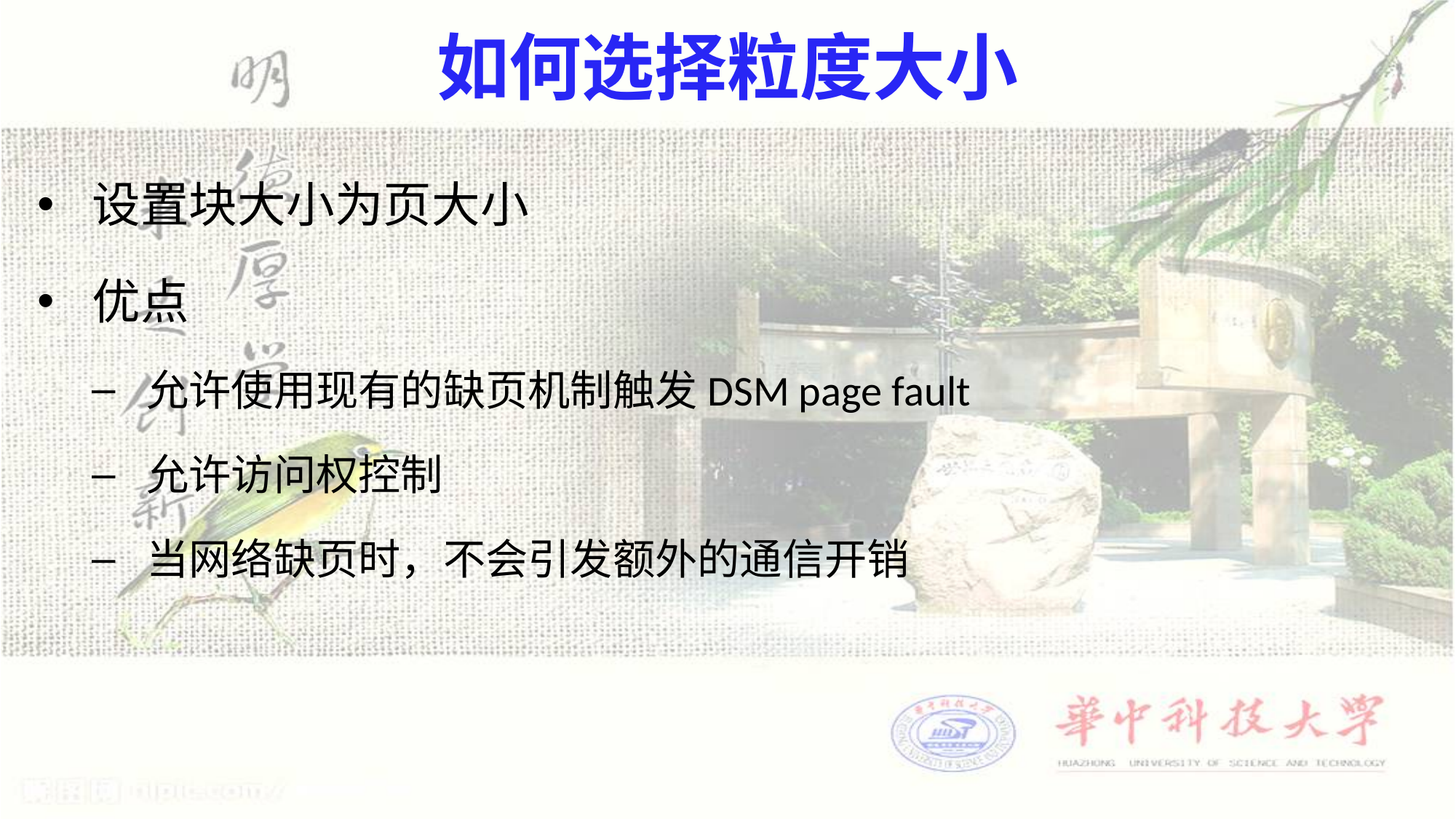

# 如何选择粒度大小
设置块大小为页大小
优点
允许使用现有的缺页机制触发DSM page fault
允许访问权控制
当网络缺页时，不会引发额外的通信开销